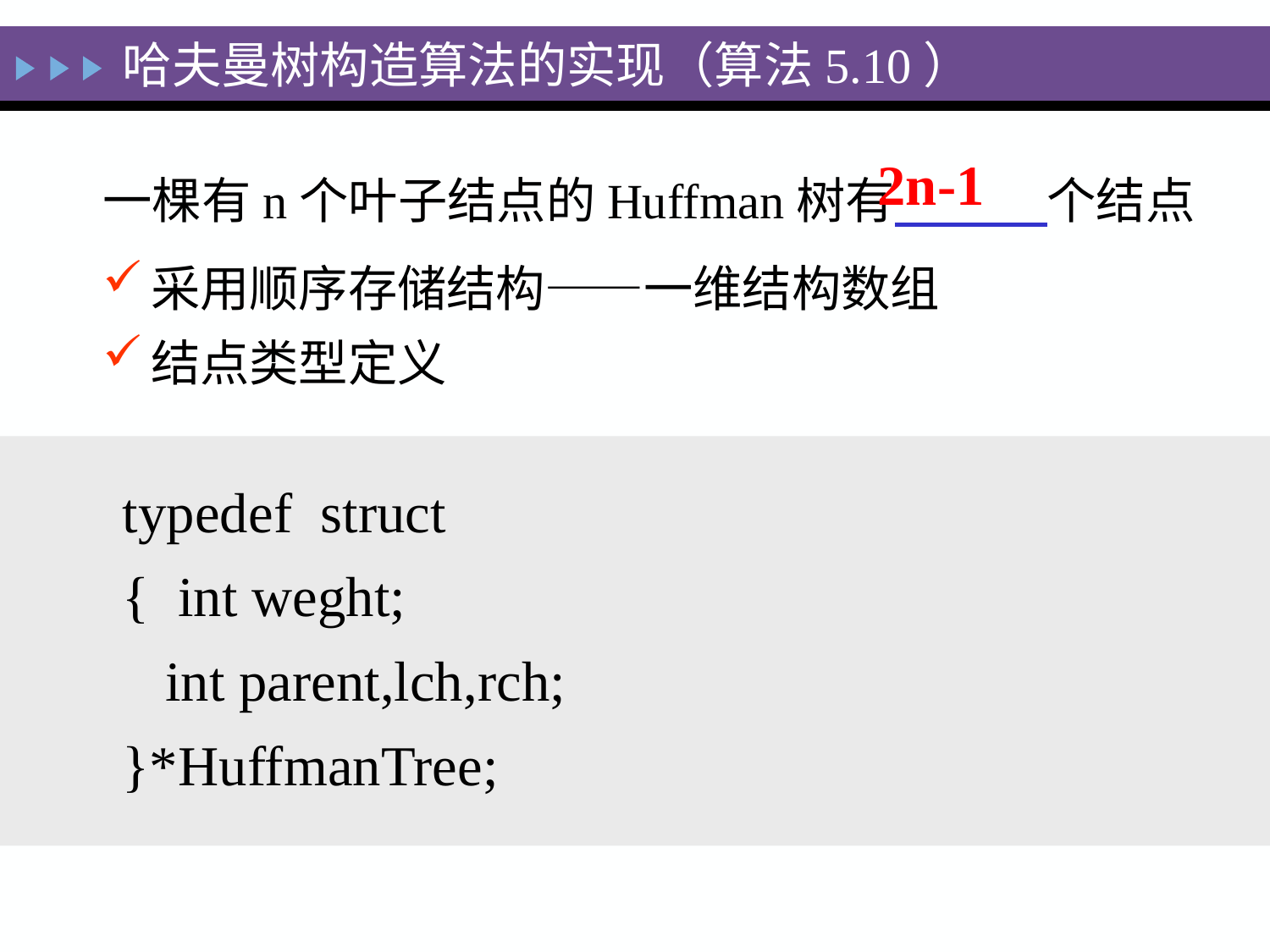

哈夫曼树构造算法的实现（算法5.10）
2n-1
一棵有n个叶子结点的Huffman树有            个结点
采用顺序存储结构——一维结构数组
结点类型定义

typedef  struct
{  int weght;
   int parent,lch,rch;
}*HuffmanTree;